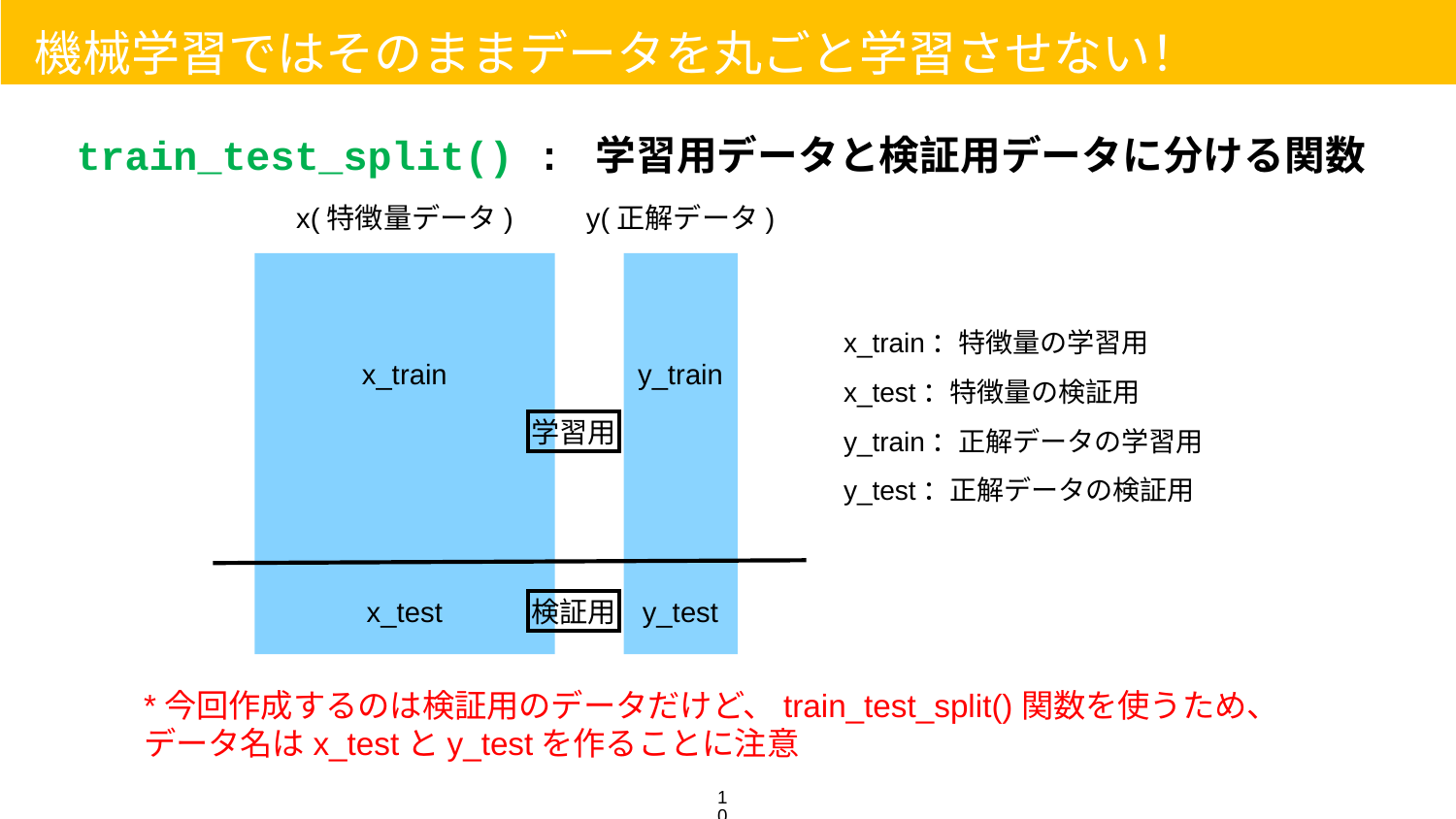

機械学習ではそのままデータを丸ごと学習させない！
train_test_split() : 学習用データと検証用データに分ける関数
x(特徴量データ)
y(正解データ)

x_train：特徴量の学習用
x_test：特徴量の検証用
y_train：正解データの学習用
y_test：正解データの検証用
x_train
y_train
学習用

x_test
検証用
y_test
*今回作成するのは検証用のデータだけど、train_test_split()関数を使うため、データ名はx_testとy_testを作ることに注意
10